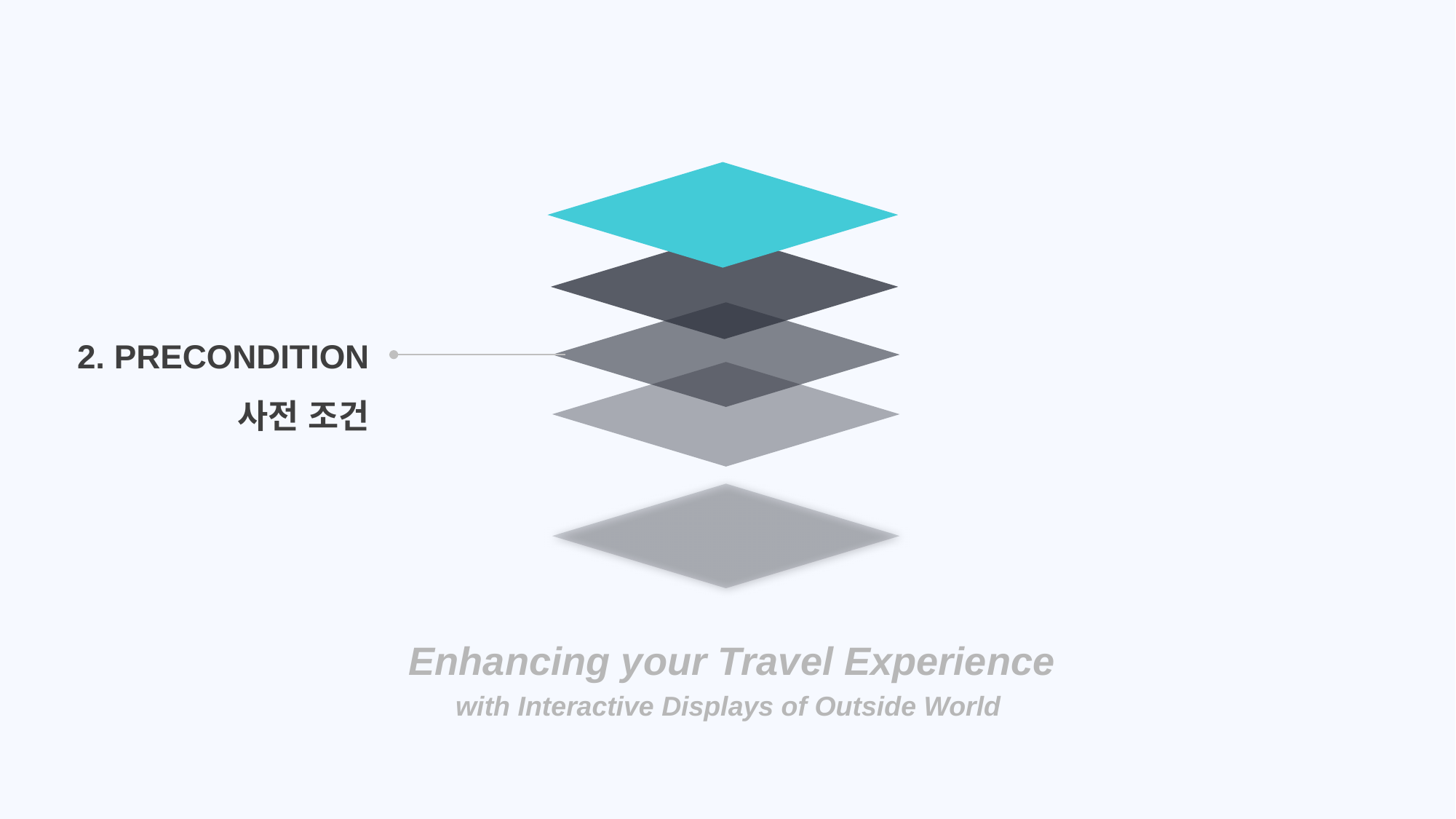

2. PRECONDITION
사전 조건

Enhancing your Travel Experience
with Interactive Displays of Outside World